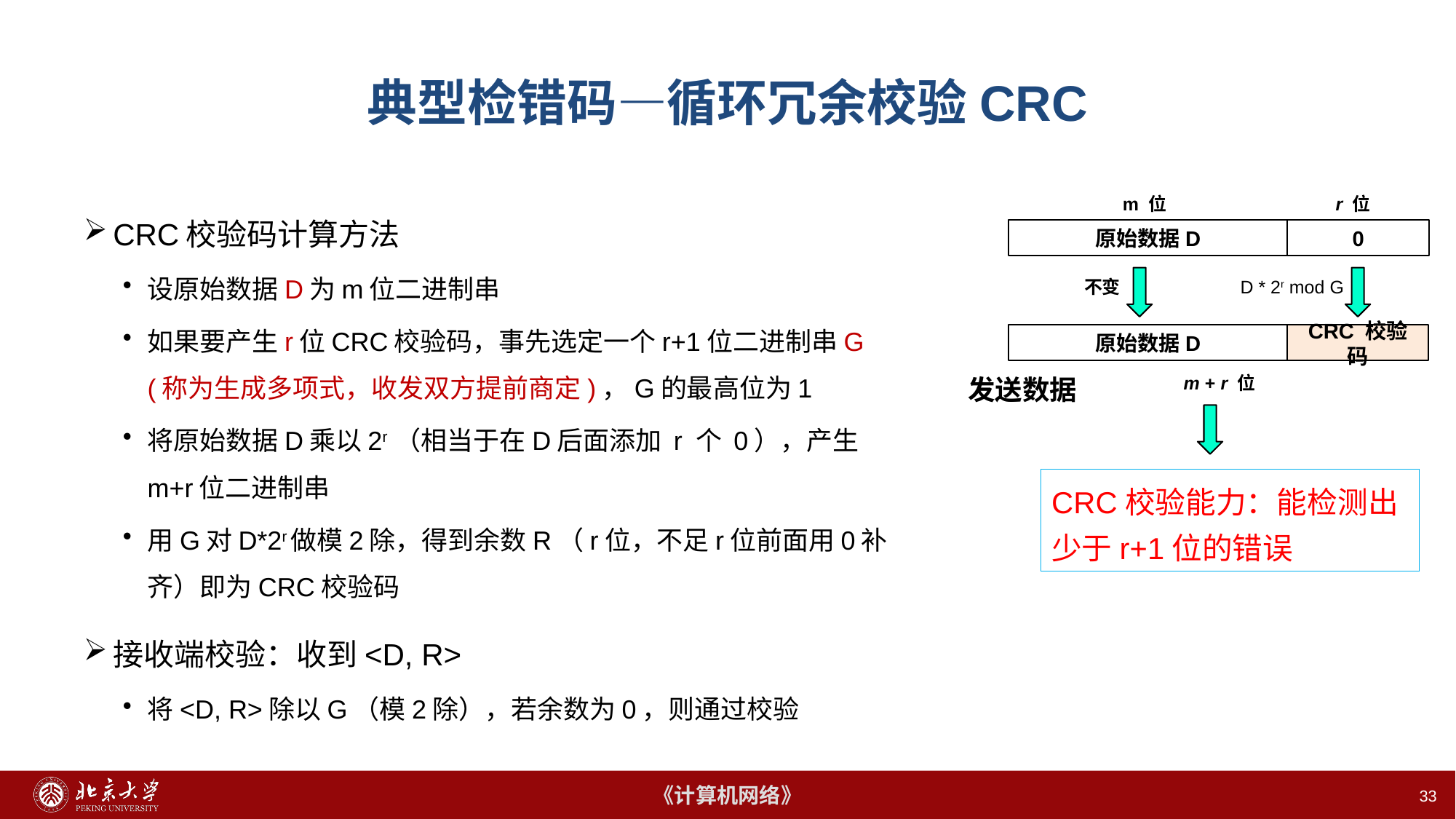

# 典型检错码—循环冗余校验CRC
m 位
r 位
CRC校验码计算方法
设原始数据D为m位二进制串
如果要产生r位CRC校验码，事先选定一个r+1位二进制串G (称为生成多项式，收发双方提前商定)，G的最高位为1
将原始数据D乘以2r （相当于在D后面添加 r 个 0），产生m+r位二进制串
用G对D*2r做模2除，得到余数R（r位，不足r位前面用0补齐）即为CRC校验码
接收端校验：收到<D, R>
将<D, R>除以G（模2除），若余数为0，则通过校验

原始数据D
0

不变
D * 2r mod G
原始数据D
CRC 校验码
m + r 位
发送数据

CRC校验能力：能检测出少于r+1位的错误
33